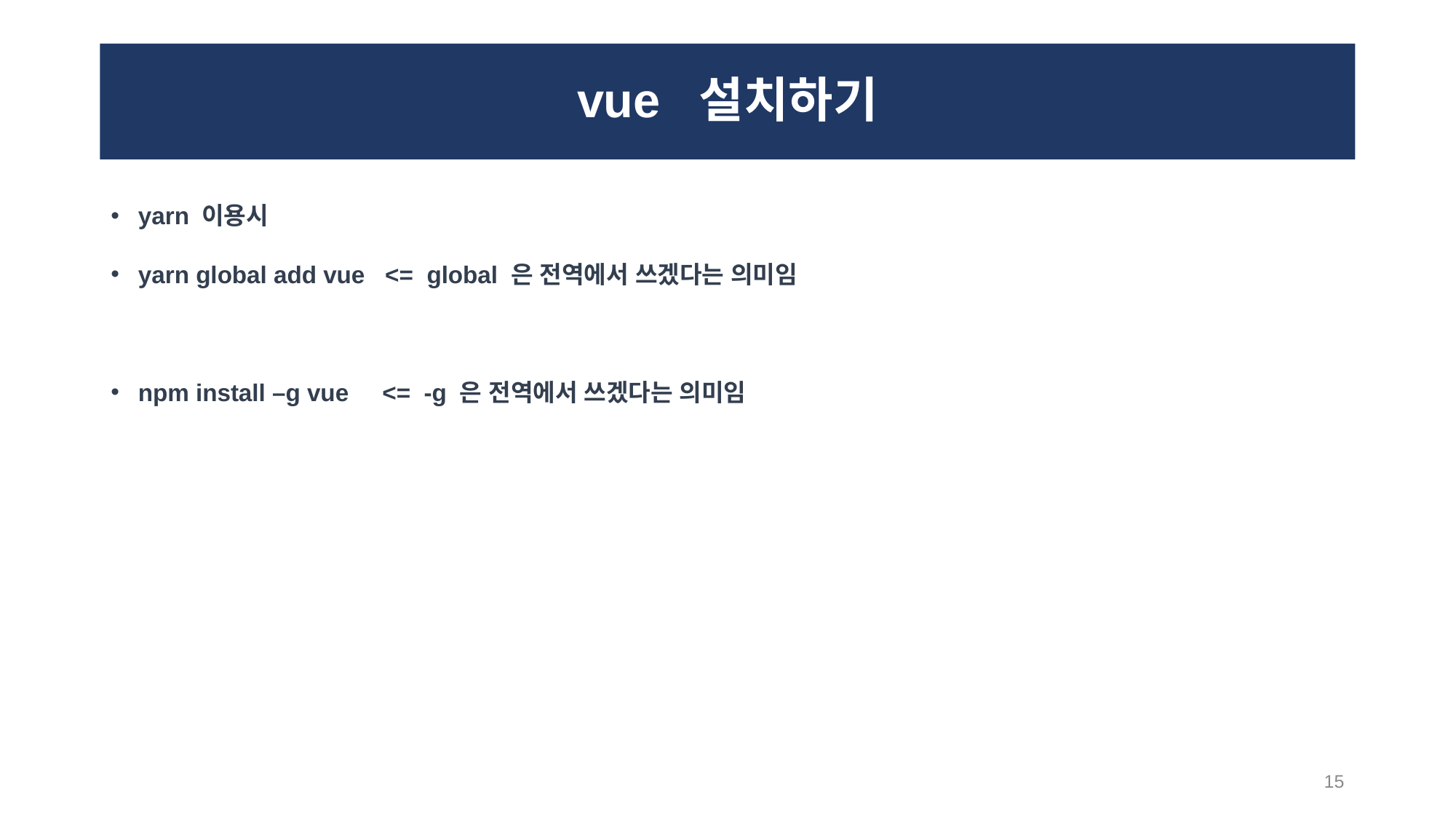

# vue  설치하기
yarn 이용시
yarn global add vue   <=  global 은 전역에서 쓰겠다는 의미임

npm install –g vue     <=  -g 은 전역에서 쓰겠다는 의미임

15